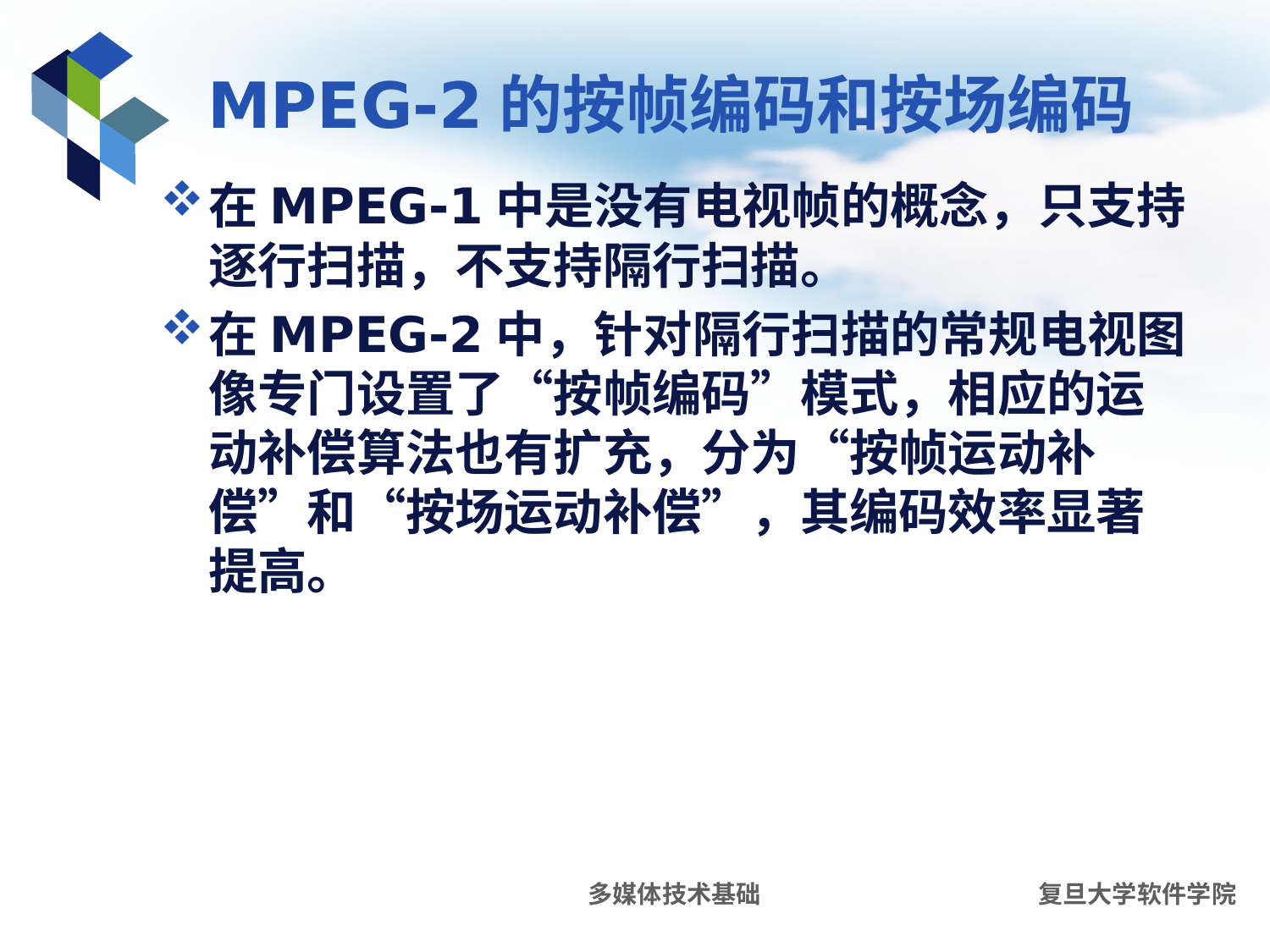

# MPEG-2的按帧编码和按场编码
在MPEG-1中是没有电视帧的概念，只支持逐行扫描，不支持隔行扫描。
在MPEG-2中，针对隔行扫描的常规电视图像专门设置了“按帧编码”模式，相应的运动补偿算法也有扩充，分为“按帧运动补偿”和“按场运动补偿”，其编码效率显著提高。
多媒体技术基础